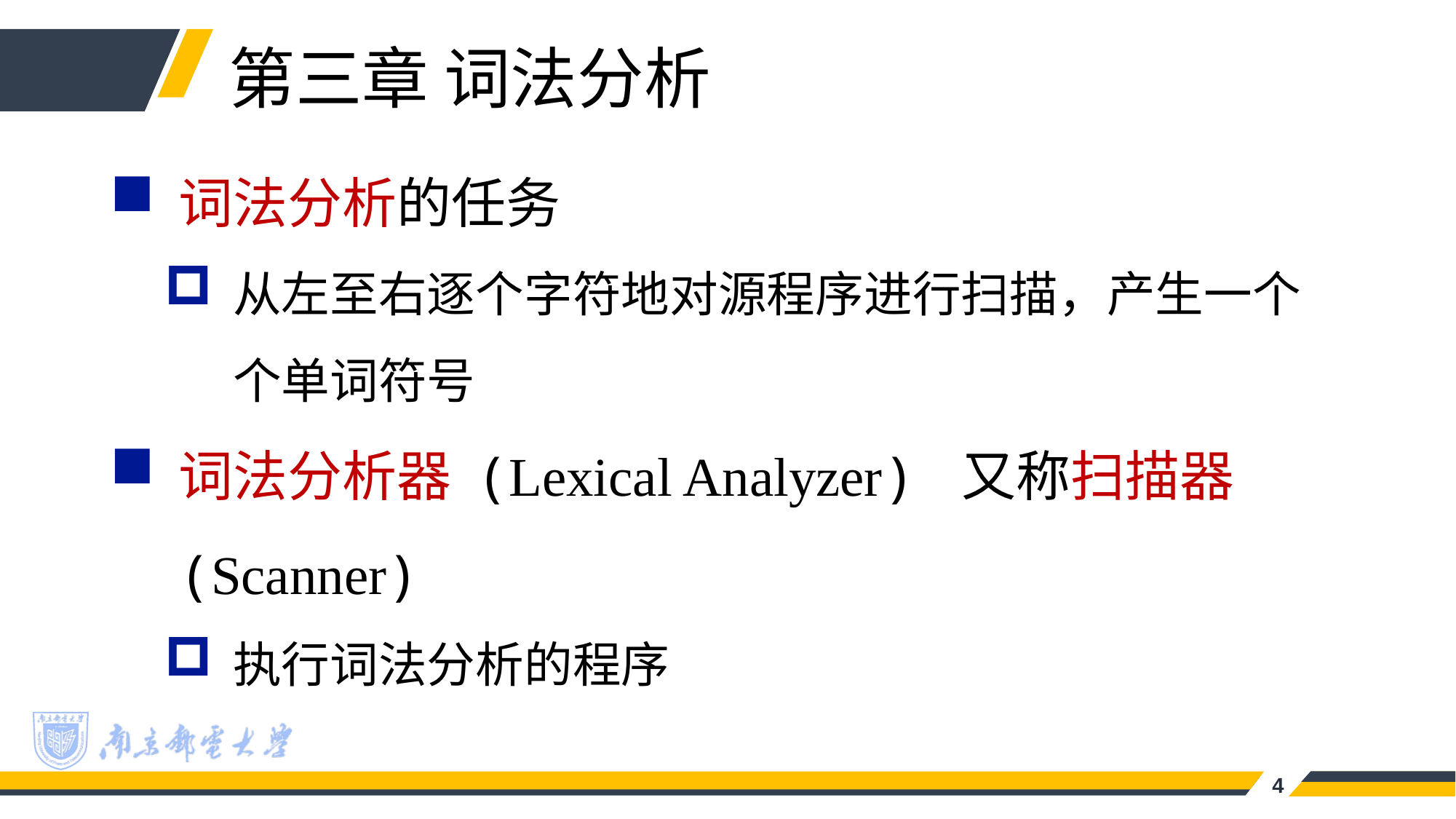

第三章 词法分析
词法分析的任务
从左至右逐个字符地对源程序进行扫描，产生一个个单词符号
词法分析器 (Lexical Analyzer) 又称扫描器 (Scanner)
执行词法分析的程序
4